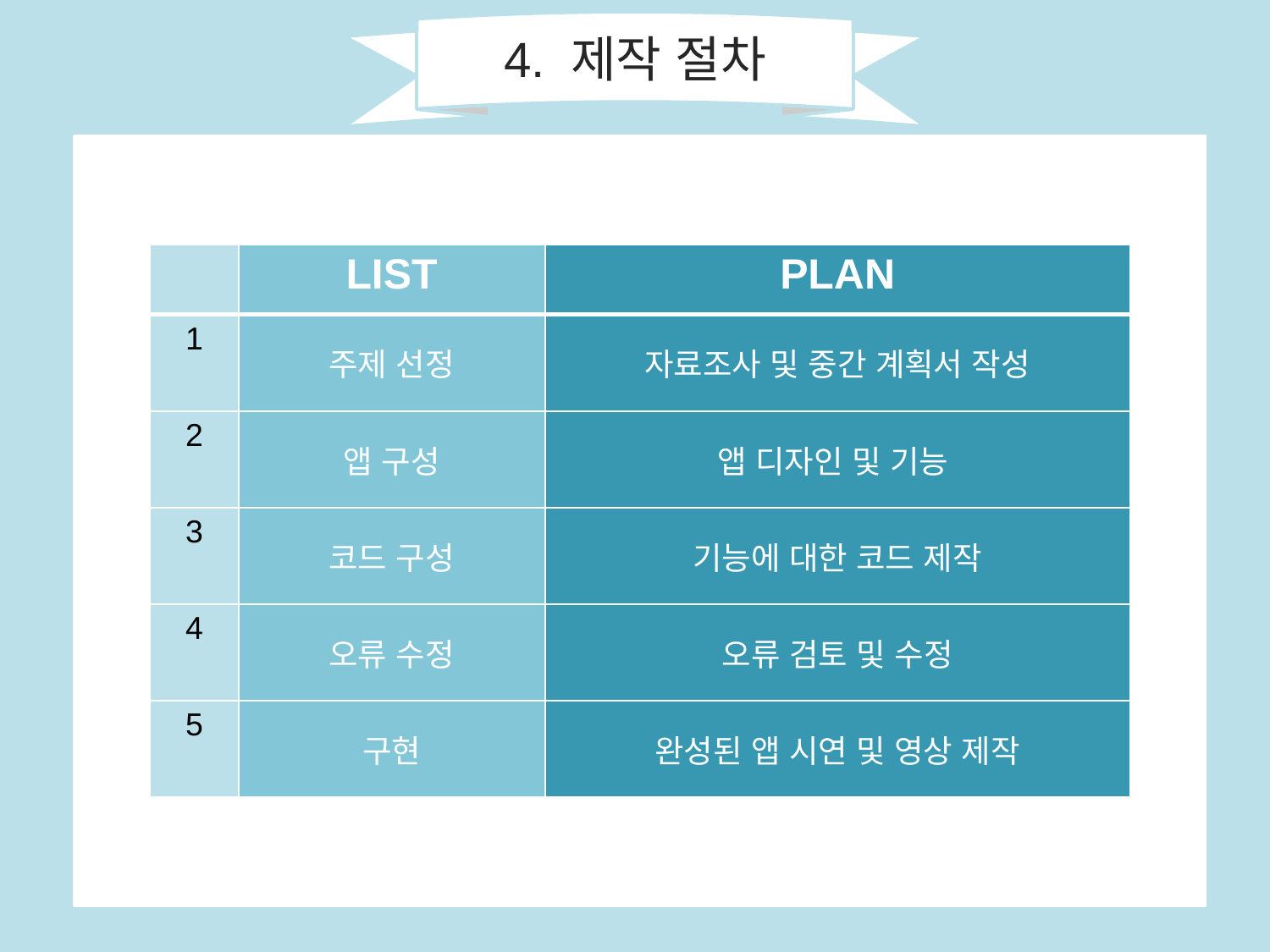

4. 제작 절차

|  | LIST | PLAN |
| --- | --- | --- |
| 1 | 주제 선정 | 자료조사 및 중간 계획서 작성 |
| 2 | 앱 구성 | 앱 디자인 및 기능 |
| 3 | 코드 구성 | 기능에 대한 코드 제작 |
| 4 | 오류 수정 | 오류 검토 및 수정 |
| 5 | 구현 | 완성된 앱 시연 및 영상 제작 |